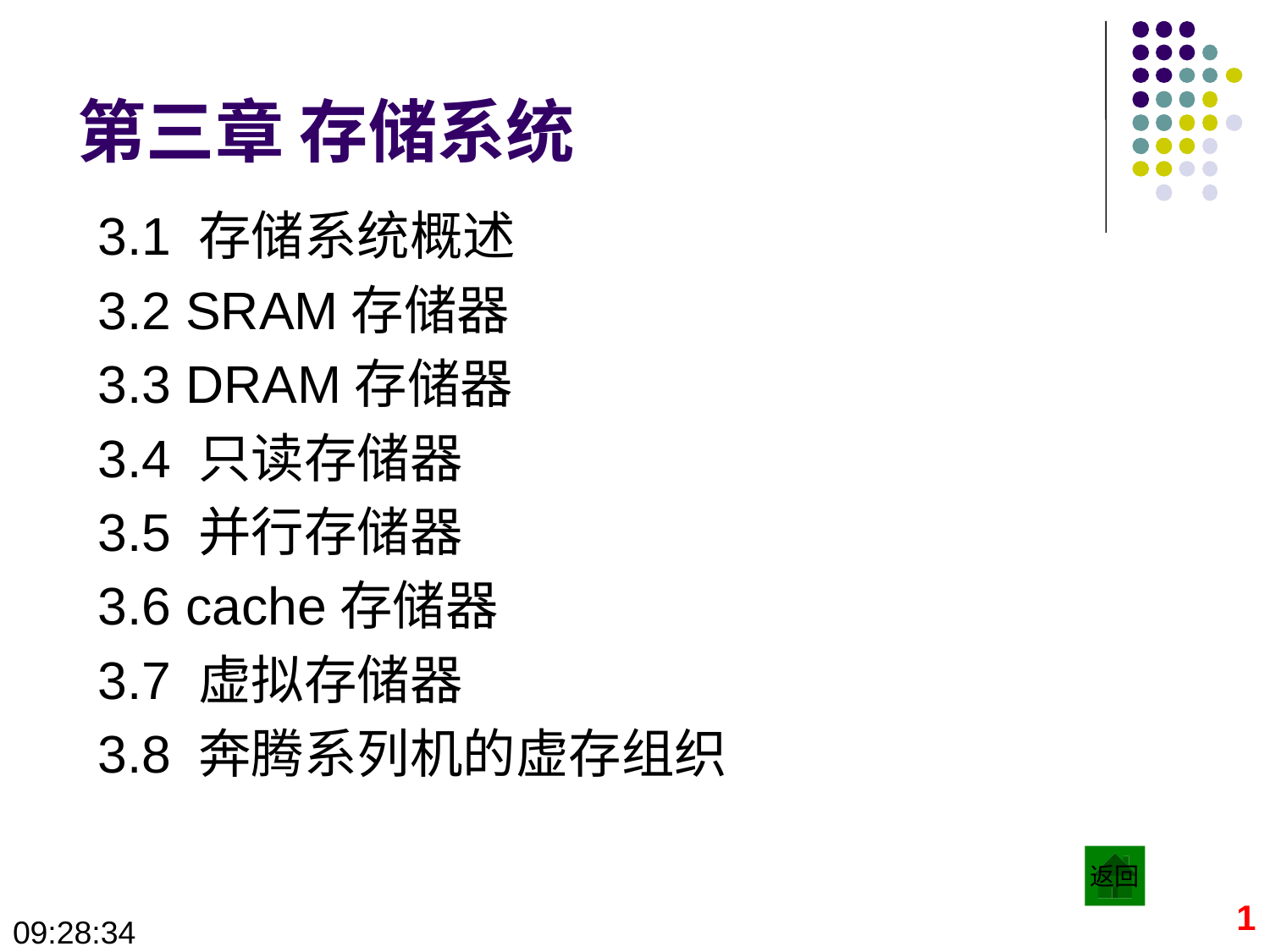

# 第三章 存储系统
3.1 存储系统概述
3.2 SRAM存储器
3.3 DRAM存储器
3.4 只读存储器
3.5 并行存储器
3.6 cache存储器
3.7 虚拟存储器
3.8 奔腾系列机的虚存组织
返回
1
09:28:34